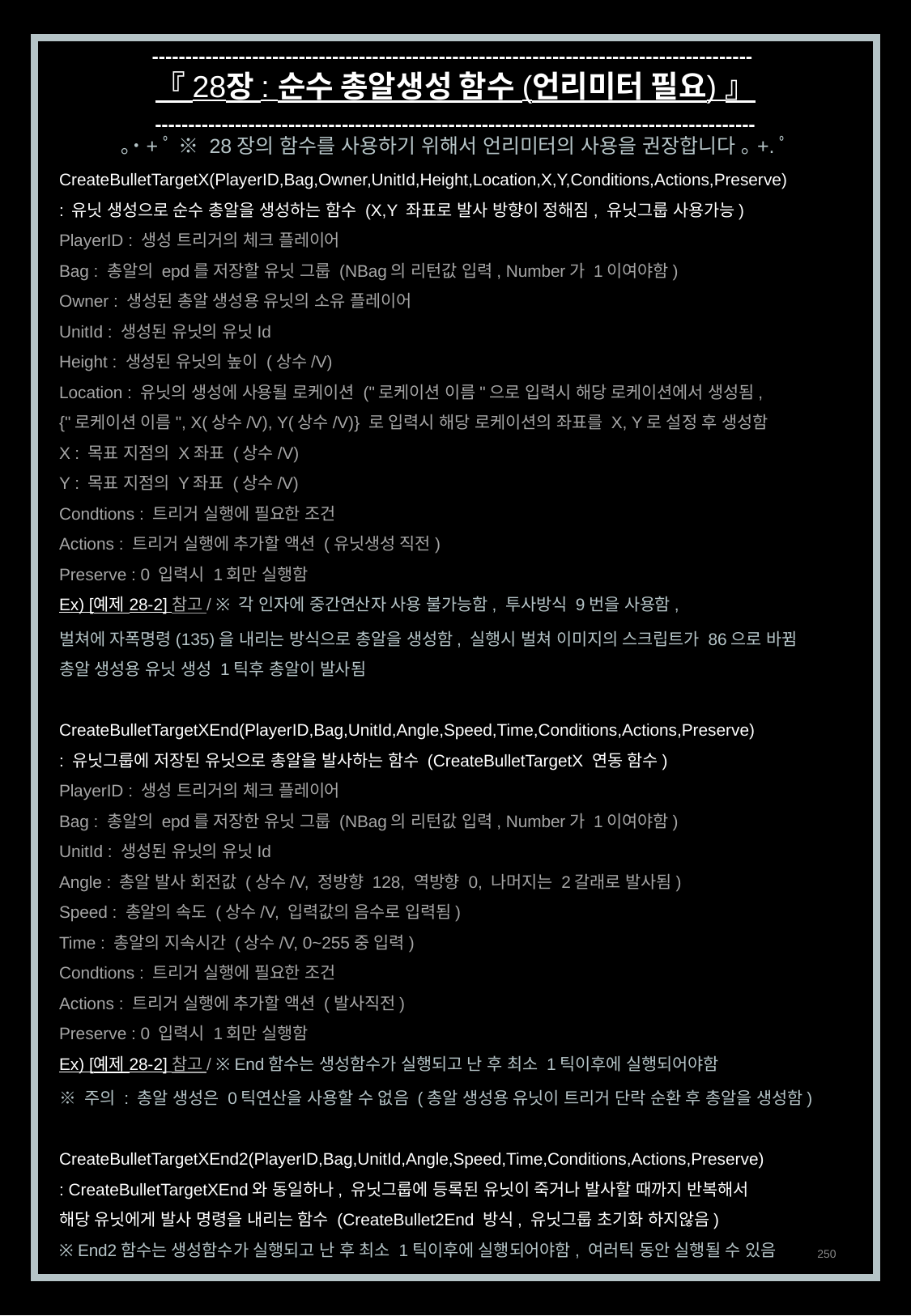

------------------------------------------------------------------------------------------
『 28장 : 순수 총알생성 함수 (언리미터 필요) 』
------------------------------------------------------------------------------------------

｡˙+ﾟ ※ 28장의 함수를 사용하기 위해서 언리미터의 사용을 권장합니다 ｡+.ﾟ
CreateBulletTargetX(PlayerID,Bag,Owner,UnitId,Height,Location,X,Y,Conditions,Actions,Preserve)
: 유닛 생성으로 순수 총알을 생성하는 함수 (X,Y 좌표로 발사 방향이 정해짐, 유닛그룹 사용가능)
PlayerID : 생성 트리거의 체크 플레이어
Bag : 총알의 epd를 저장할 유닛 그룹 (NBag의 리턴값 입력, Number가 1이여야함)
Owner : 생성된 총알 생성용 유닛의 소유 플레이어
UnitId : 생성된 유닛의 유닛Id
Height : 생성된 유닛의 높이 (상수/V)
Location : 유닛의 생성에 사용될 로케이션 ("로케이션 이름"으로 입력시 해당 로케이션에서 생성됨,
{"로케이션 이름", X(상수/V), Y(상수/V)} 로 입력시 해당 로케이션의 좌표를 X, Y로 설정 후 생성함
X : 목표 지점의 X좌표 (상수/V)
Y : 목표 지점의 Y좌표 (상수/V)
Condtions : 트리거 실행에 필요한 조건
Actions : 트리거 실행에 추가할 액션 (유닛생성 직전)
Preserve : 0 입력시 1회만 실행함
Ex) [예제 28-2] 참고 / ※ 각 인자에 중간연산자 사용 불가능함, 투사방식 9번을 사용함,
벌쳐에 자폭명령(135)을 내리는 방식으로 총알을 생성함, 실행시 벌쳐 이미지의 스크립트가 86으로 바뀜
총알 생성용 유닛 생성 1틱후 총알이 발사됨

CreateBulletTargetXEnd(PlayerID,Bag,UnitId,Angle,Speed,Time,Conditions,Actions,Preserve)
: 유닛그룹에 저장된 유닛으로 총알을 발사하는 함수 (CreateBulletTargetX 연동 함수)
PlayerID : 생성 트리거의 체크 플레이어
Bag : 총알의 epd를 저장한 유닛 그룹 (NBag의 리턴값 입력, Number가 1이여야함)
UnitId : 생성된 유닛의 유닛Id
Angle : 총알 발사 회전값 (상수/V, 정방향 128, 역방향 0, 나머지는 2갈래로 발사됨)
Speed : 총알의 속도 (상수/V, 입력값의 음수로 입력됨)
Time : 총알의 지속시간 (상수/V, 0~255중 입력)
Condtions : 트리거 실행에 필요한 조건
Actions : 트리거 실행에 추가할 액션 (발사직전)
Preserve : 0 입력시 1회만 실행함
Ex) [예제 28-2] 참고 / ※ End함수는 생성함수가 실행되고 난 후 최소 1틱이후에 실행되어야함
※ 주의 : 총알 생성은 0틱연산을 사용할 수 없음 (총알 생성용 유닛이 트리거 단락 순환 후 총알을 생성함)

CreateBulletTargetXEnd2(PlayerID,Bag,UnitId,Angle,Speed,Time,Conditions,Actions,Preserve)
: CreateBulletTargetXEnd와 동일하나, 유닛그룹에 등록된 유닛이 죽거나 발사할 때까지 반복해서
해당 유닛에게 발사 명령을 내리는 함수 (CreateBullet2End 방식, 유닛그룹 초기화 하지않음)
※ End2함수는 생성함수가 실행되고 난 후 최소 1틱이후에 실행되어야함, 여러틱 동안 실행될 수 있음
250